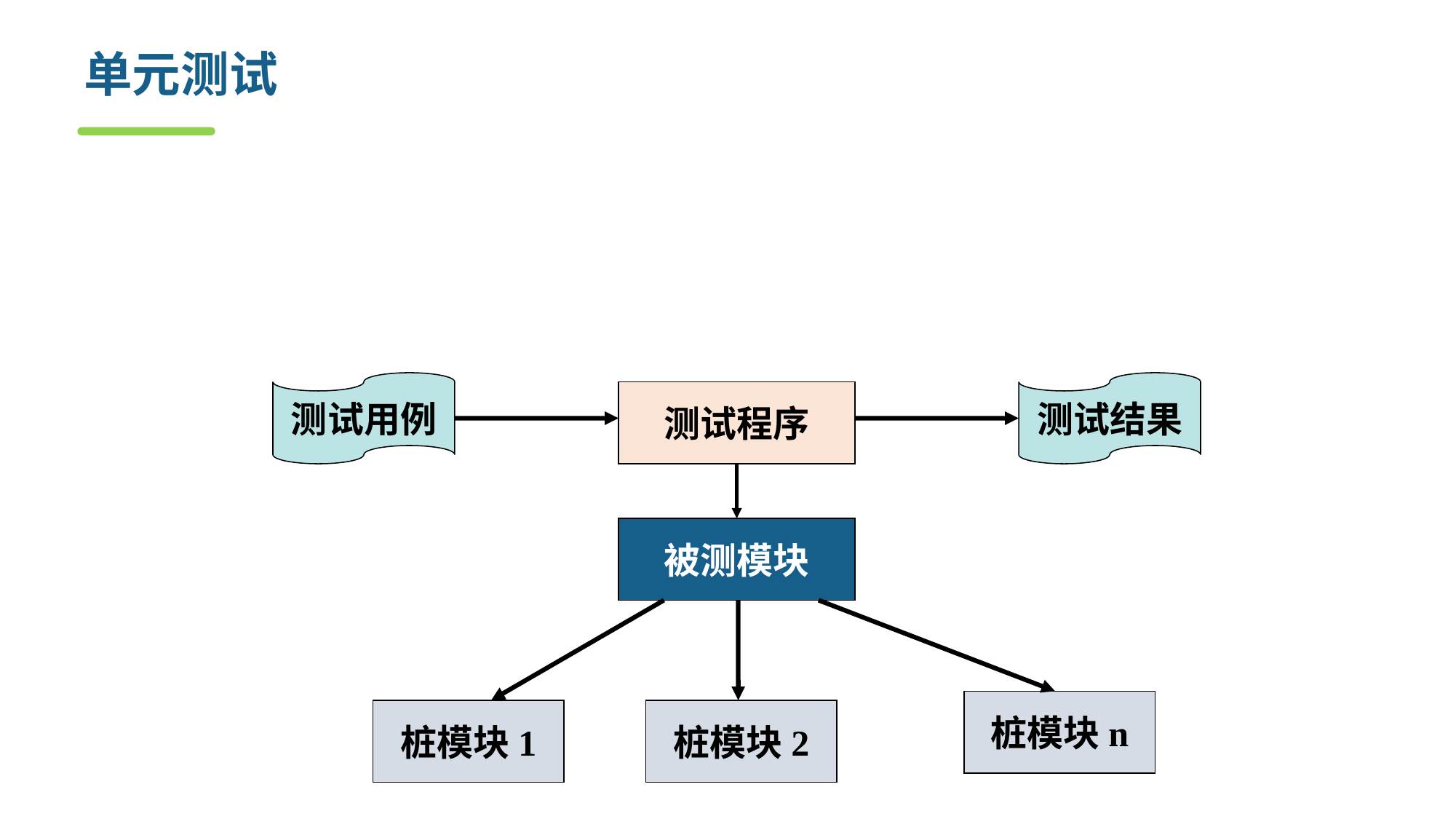

# 单元测试
单元测试（unit testing），又称为模块测试，是针对软件结构中独立的基本模块单元（如函数、子过程、类）进行的测试。
测试用例
测试结果
测试程序

被测模块

桩模块n
桩模块1
桩模块2
46